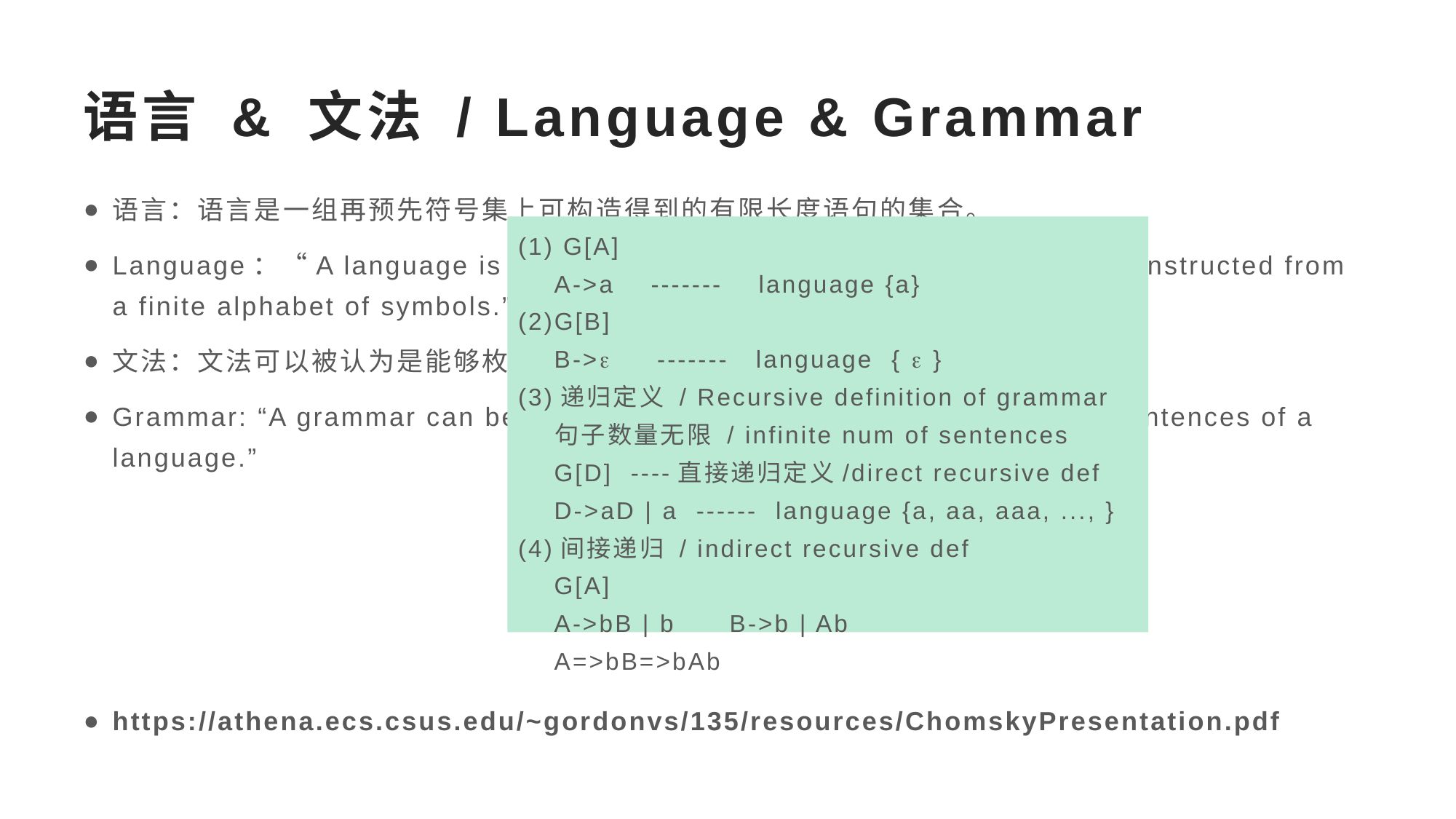

# 语言 & 文法 / Language & Grammar
语言：语言是一组再预先符号集上可构造得到的有限长度语句的集合。
Language：“A language is a collection of sentences of finite length all constructed from a finite alphabet of symbols.”
文法：文法可以被认为是能够枚举出一个语言全部语句的装置。
Grammar: “A grammar can be regarded as a device that enumerates the sentences of a language.”

https://athena.ecs.csus.edu/~gordonvs/135/resources/ChomskyPresentation.pdf

(1) G[A]
    A->a    -------    language {a}
(2)G[B]
    B->ε     -------   language  { ε }
(3)递归定义 / Recursive definition of grammar
    句子数量无限 / infinite num of sentences
    G[D]  ----直接递归定义/direct recursive def
    D->aD | a  ------  language {a, aa, aaa, ..., }
(4)间接递归 / indirect recursive def
    G[A]
    A->bB | b      B->b | Ab
    A=>bB=>bAb
6